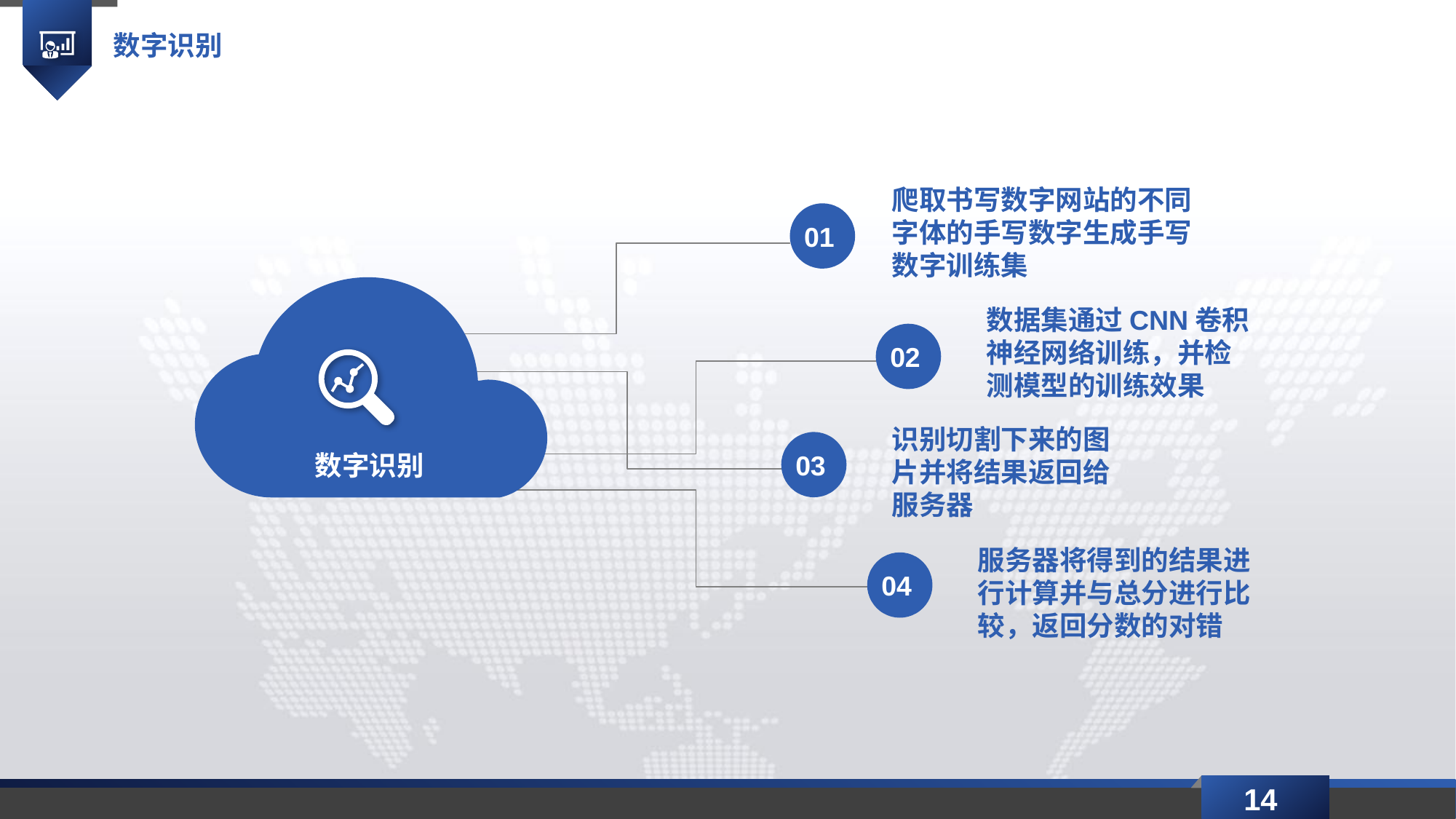

数字识别

爬取书写数字网站的不同字体的手写数字生成手写数字训练集

01

数据集通过CNN卷积神经网络训练，并检测模型的训练效果

02

识别切割下来的图片并将结果返回给服务器

数字识别
03
服务器将得到的结果进行计算并与总分进行比较，返回分数的对错

04

14

延时符